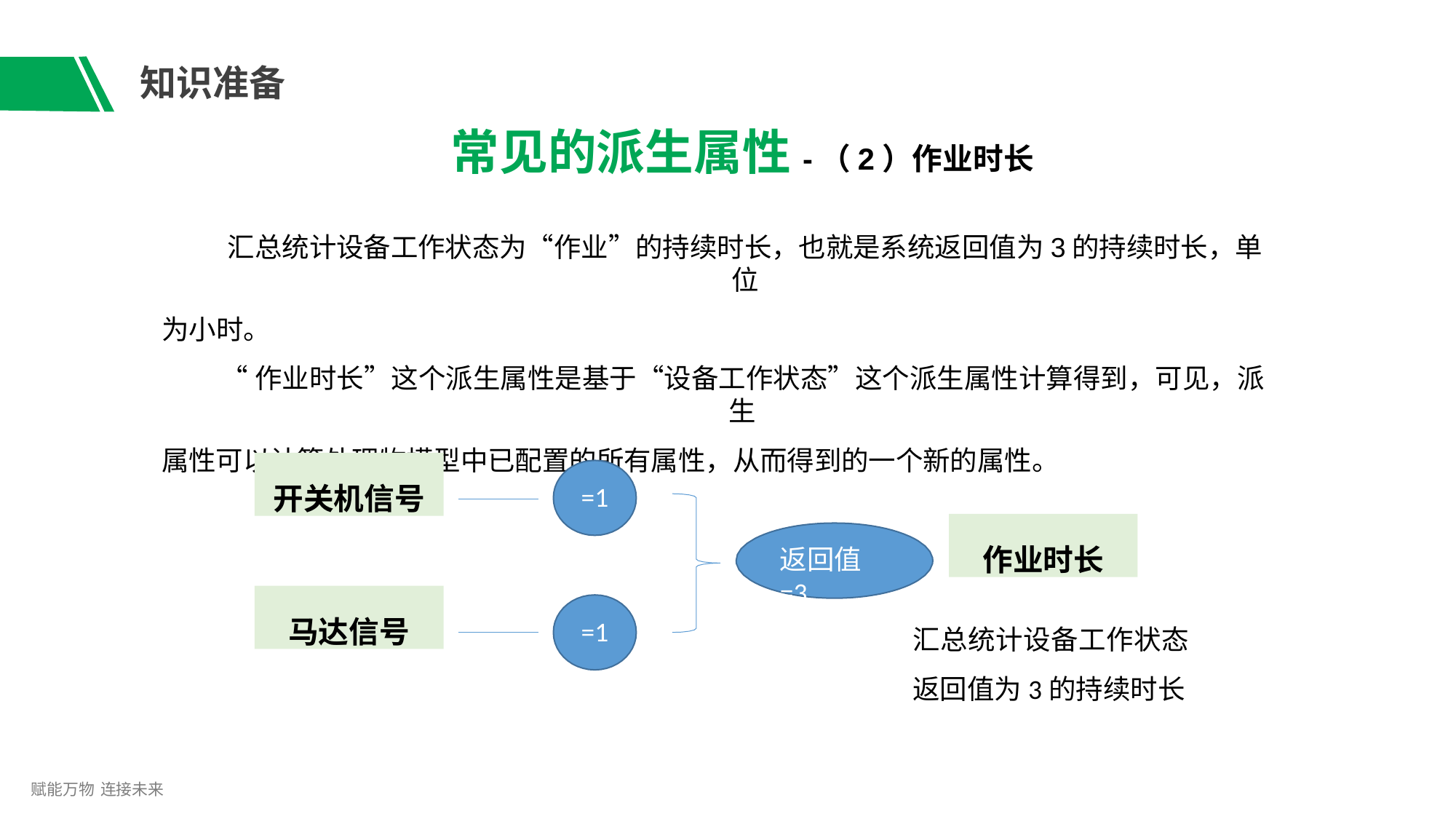

# 知识准备
常见的派生属性-（2）作业时长
汇总统计设备工作状态为“作业”的持续时长，也就是系统返回值为3的持续时长，单位
为小时。
“作业时长”这个派生属性是基于“设备工作状态”这个派生属性计算得到，可见，派生
属性可以计算处理物模型中已配置的所有属性，从而得到的一个新的属性。
开关机信号

=1

作业时长

返回值=3
马达信号

汇总统计设备工作状态 返回值为3的持续时长
=1

赋能万物 连接未来